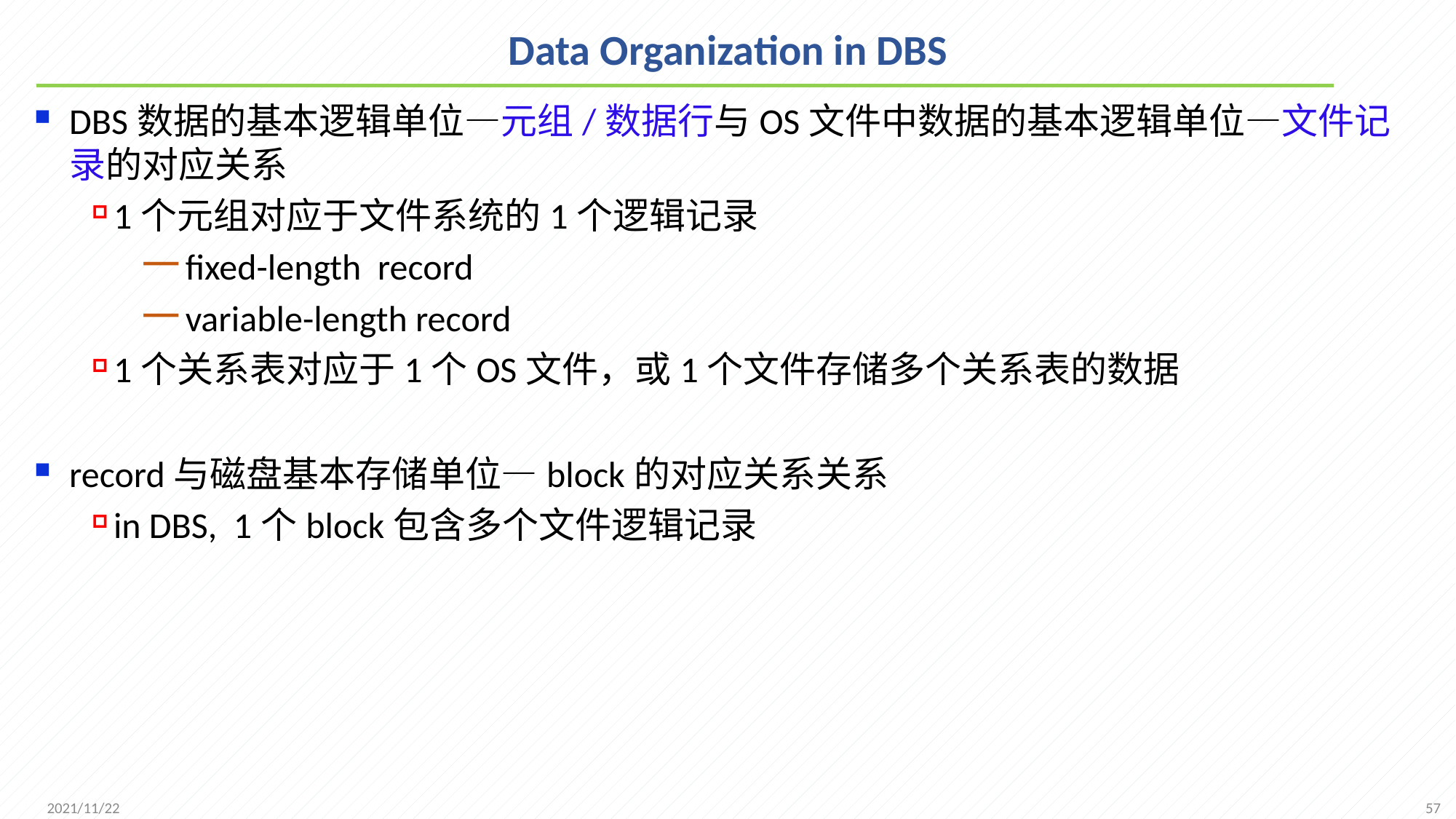

# Data Organization in DBS
DBS数据的基本逻辑单位—元组/数据行与OS文件中数据的基本逻辑单位—文件记录的对应关系
1个元组对应于文件系统的1个逻辑记录
fixed-length  record
variable-length record
1个关系表对应于1个OS文件，或1个文件存储多个关系表的数据

record与磁盘基本存储单位—block的对应关系关系
in DBS,  1个block包含多个文件逻辑记录

57
2021/11/22